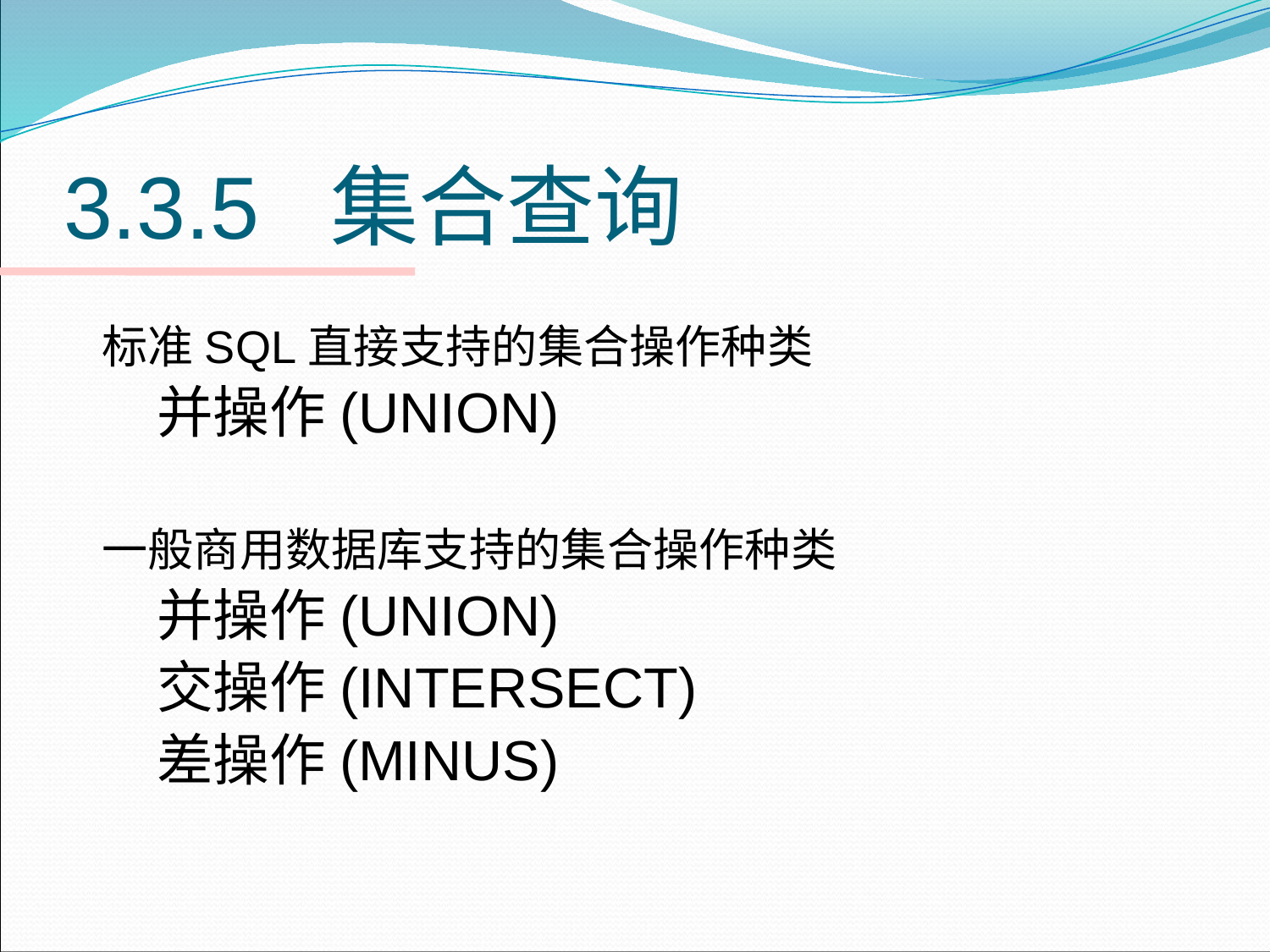

# 3.3.5  集合查询
标准SQL直接支持的集合操作种类
并操作(UNION)

一般商用数据库支持的集合操作种类
并操作(UNION)
交操作(INTERSECT)
差操作(MINUS)

334